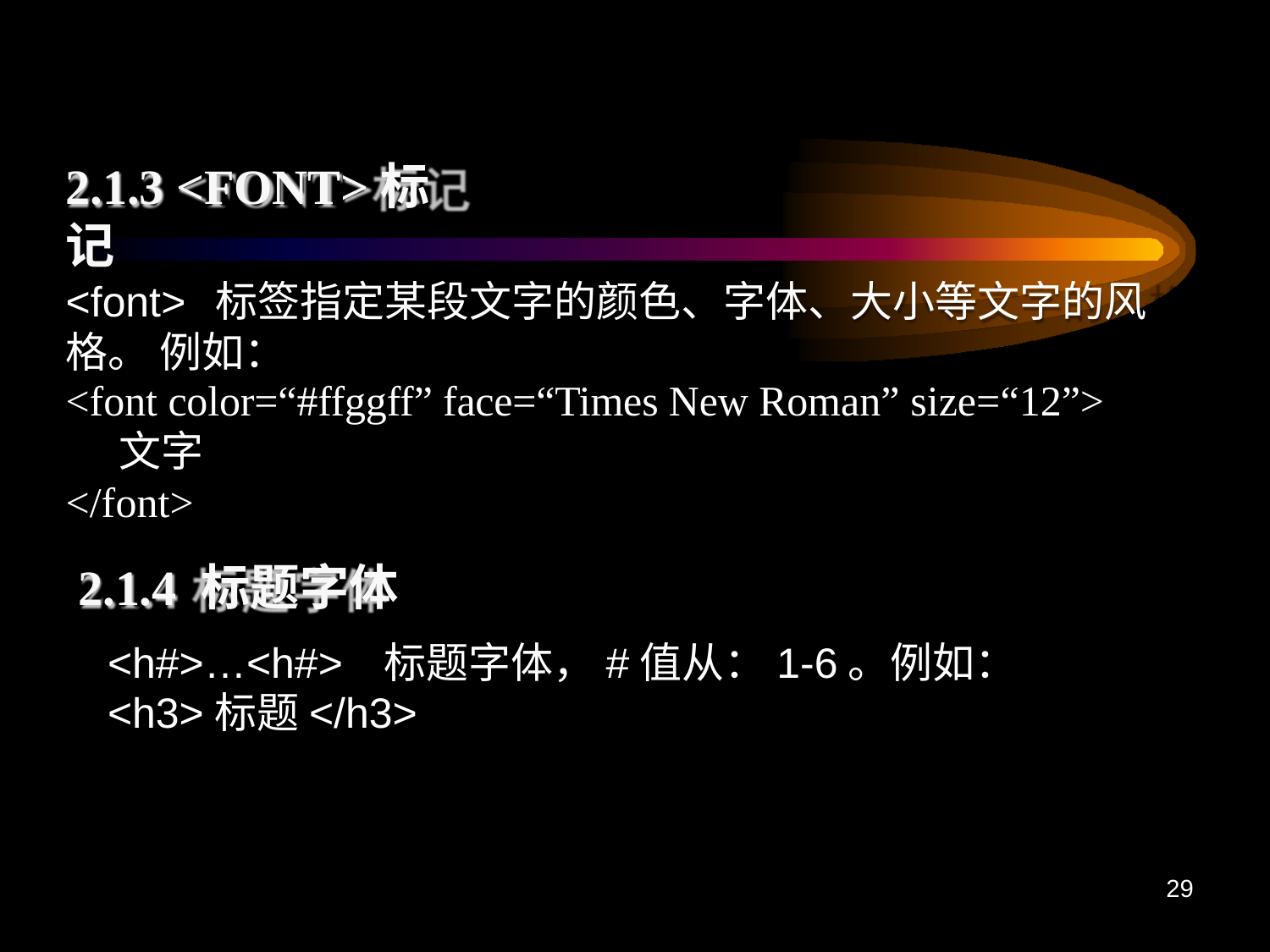

# 2.1.3 <FONT>标记

<font>	标签指定某段文字的颜色、字体、大小等文字的风格。 例如：
<font color=“#ffggff” face=“Times New Roman” size=“12”>
文字
</font>
2.1.4 标题字体
<h#>…<h#>	标题字体，#值从：1-6。例如：
<h3>标题</h3>

29